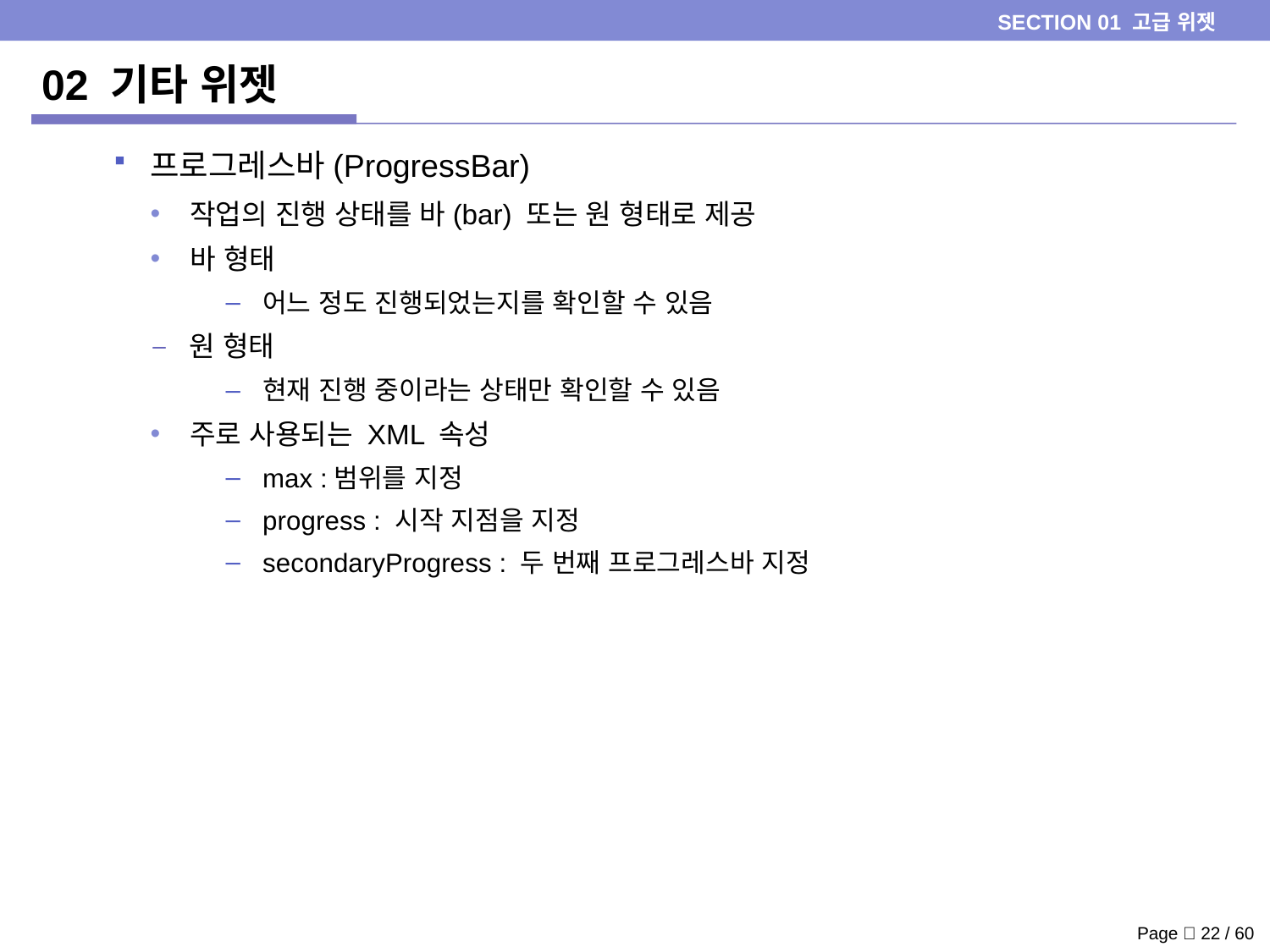

SECTION 01 고급 위젯
# 02 기타 위젯
프로그레스바(ProgressBar)
작업의 진행 상태를 바(bar) 또는 원 형태로 제공
바 형태
어느 정도 진행되었는지를 확인할 수 있음
원 형태
현재 진행 중이라는 상태만 확인할 수 있음
주로 사용되는 XML 속성
max :범위를 지정
progress : 시작 지점을 지정
secondaryProgress : 두 번째 프로그레스바 지정